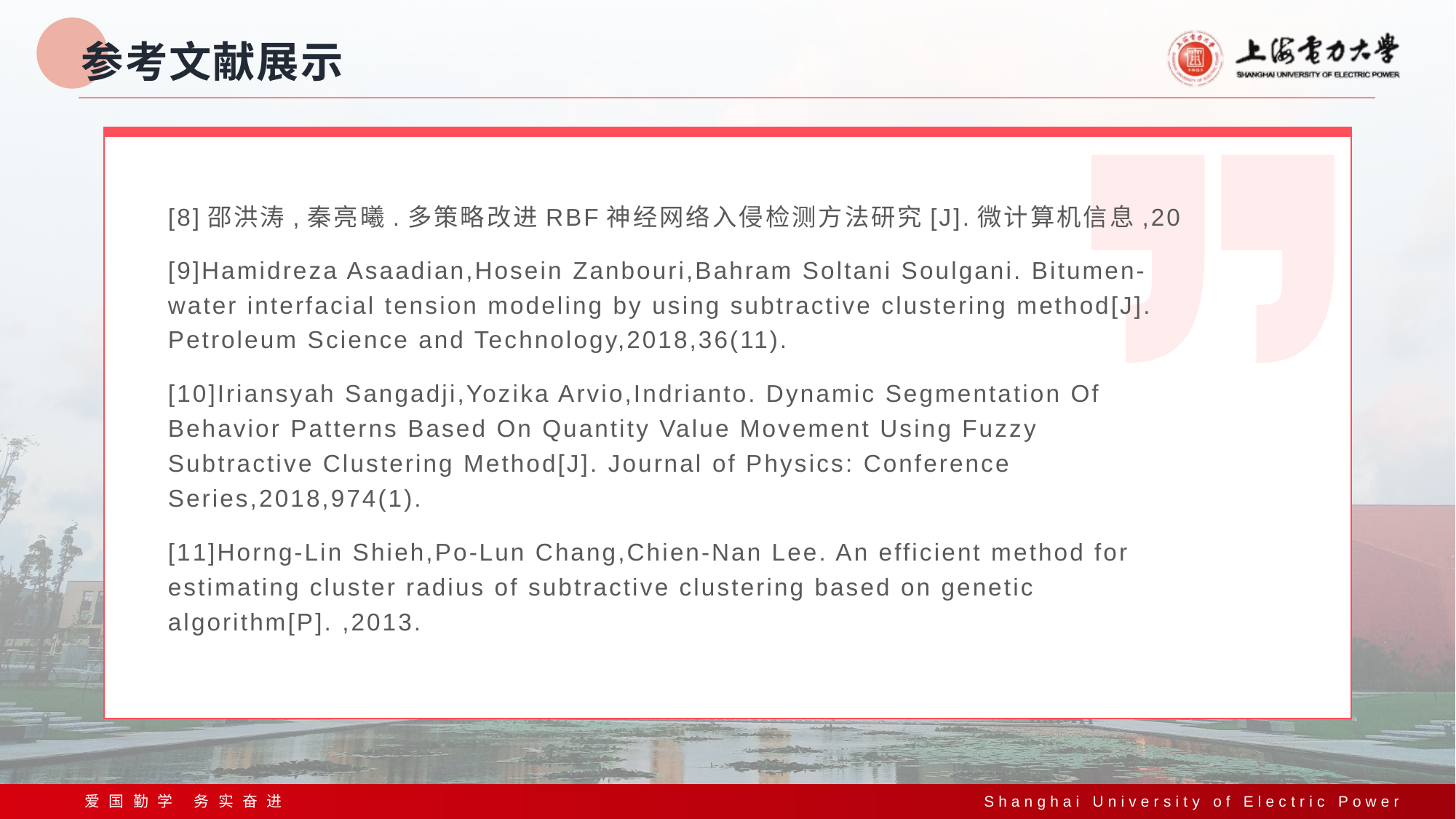

# 参考文献展示

[8]邵洪涛,秦亮曦.多策略改进RBF神经网络入侵检测方法研究[J].微计算机信息,20
[9]Hamidreza Asaadian,Hosein Zanbouri,Bahram Soltani Soulgani. Bitumen-water interfacial tension modeling by using subtractive clustering method[J]. Petroleum Science and Technology,2018,36(11).
[10]Iriansyah Sangadji,Yozika Arvio,Indrianto. Dynamic Segmentation Of Behavior Patterns Based On Quantity Value Movement Using Fuzzy Subtractive Clustering Method[J]. Journal of Physics: Conference Series,2018,974(1).
[11]Horng-Lin Shieh,Po-Lun Chang,Chien-Nan Lee. An efficient method for estimating cluster radius of subtractive clustering based on genetic algorithm[P]. ,2013.